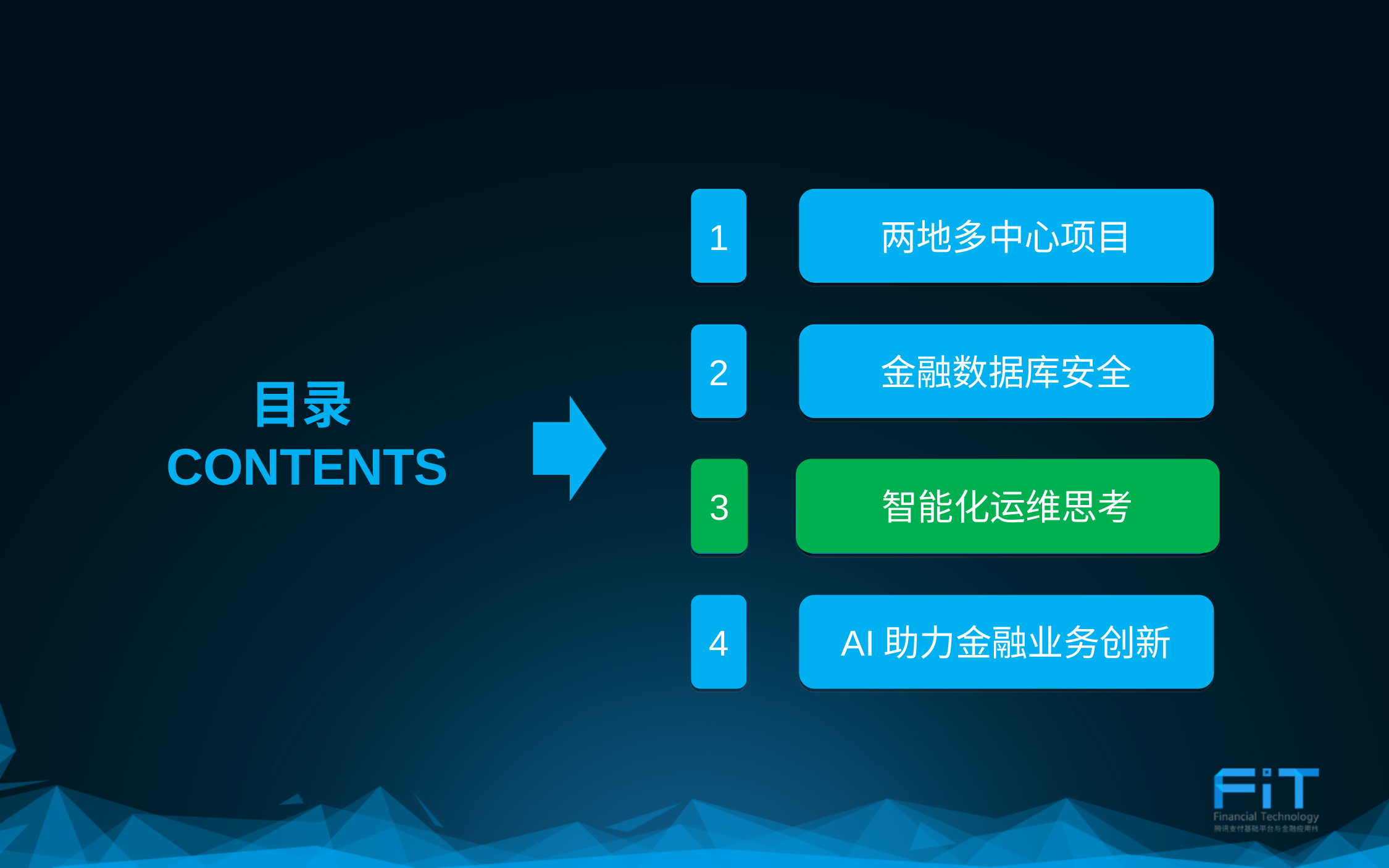

1
两地多中心项目
2
金融数据库安全
目录
CONTENTS

3
智能化运维思考
3
智能化运维思考
4
AI助力金融业务创新